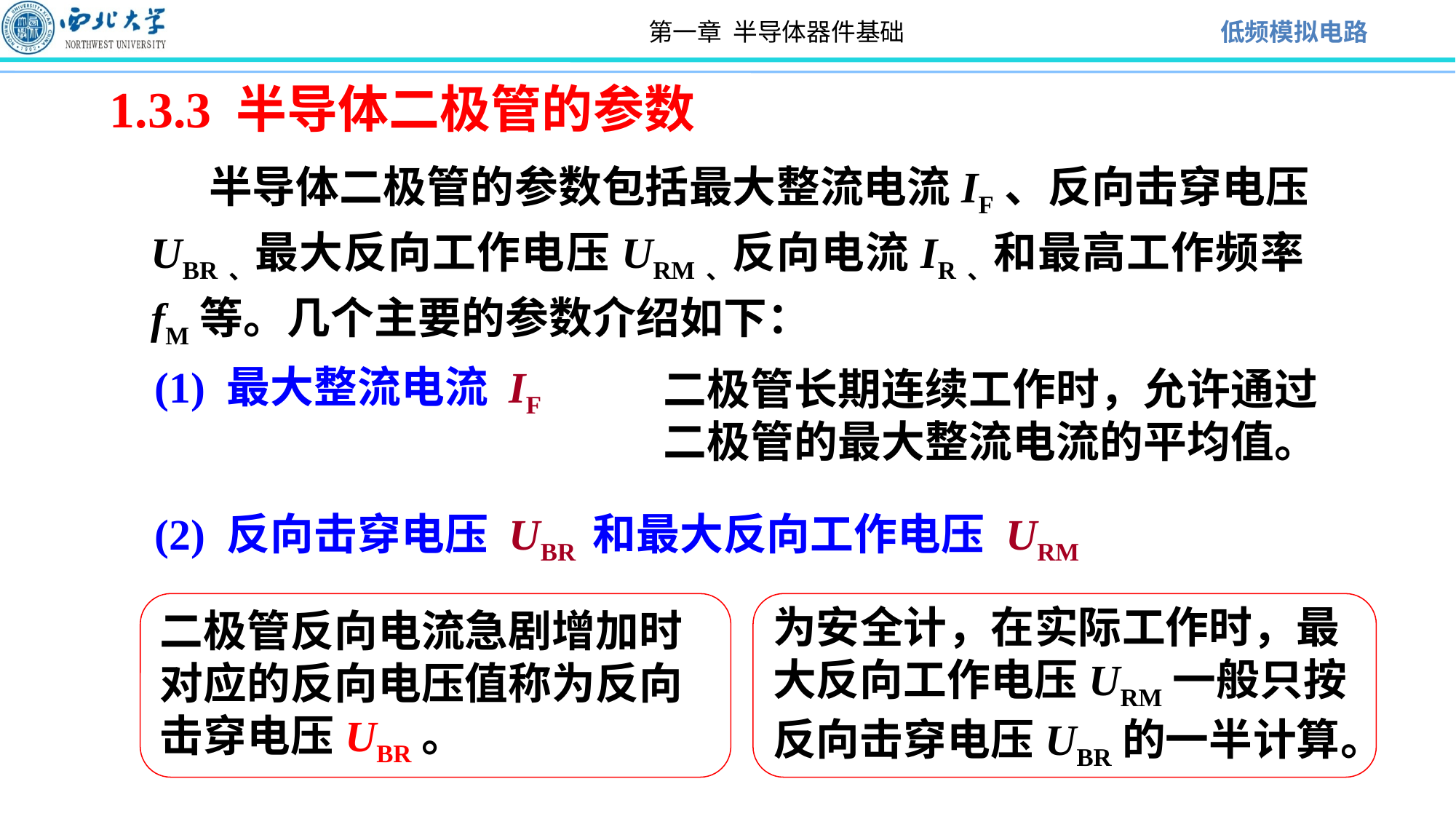

1.3.3 半导体二极管的参数
      半导体二极管的参数包括最大整流电流IF、反向击穿电压UBR、最大反向工作电压URM、反向电流IR、和最高工作频率fM等。几个主要的参数介绍如下：
二极管长期连续工作时，允许通过二极管的最大整流电流的平均值。
(1) 最大整流电流 IF
(2) 反向击穿电压 UBR 和最大反向工作电压 URM
二极管反向电流急剧增加时对应的反向电压值称为反向击穿电压UBR。
为安全计，在实际工作时，最大反向工作电压URM一般只按反向击穿电压UBR的一半计算。